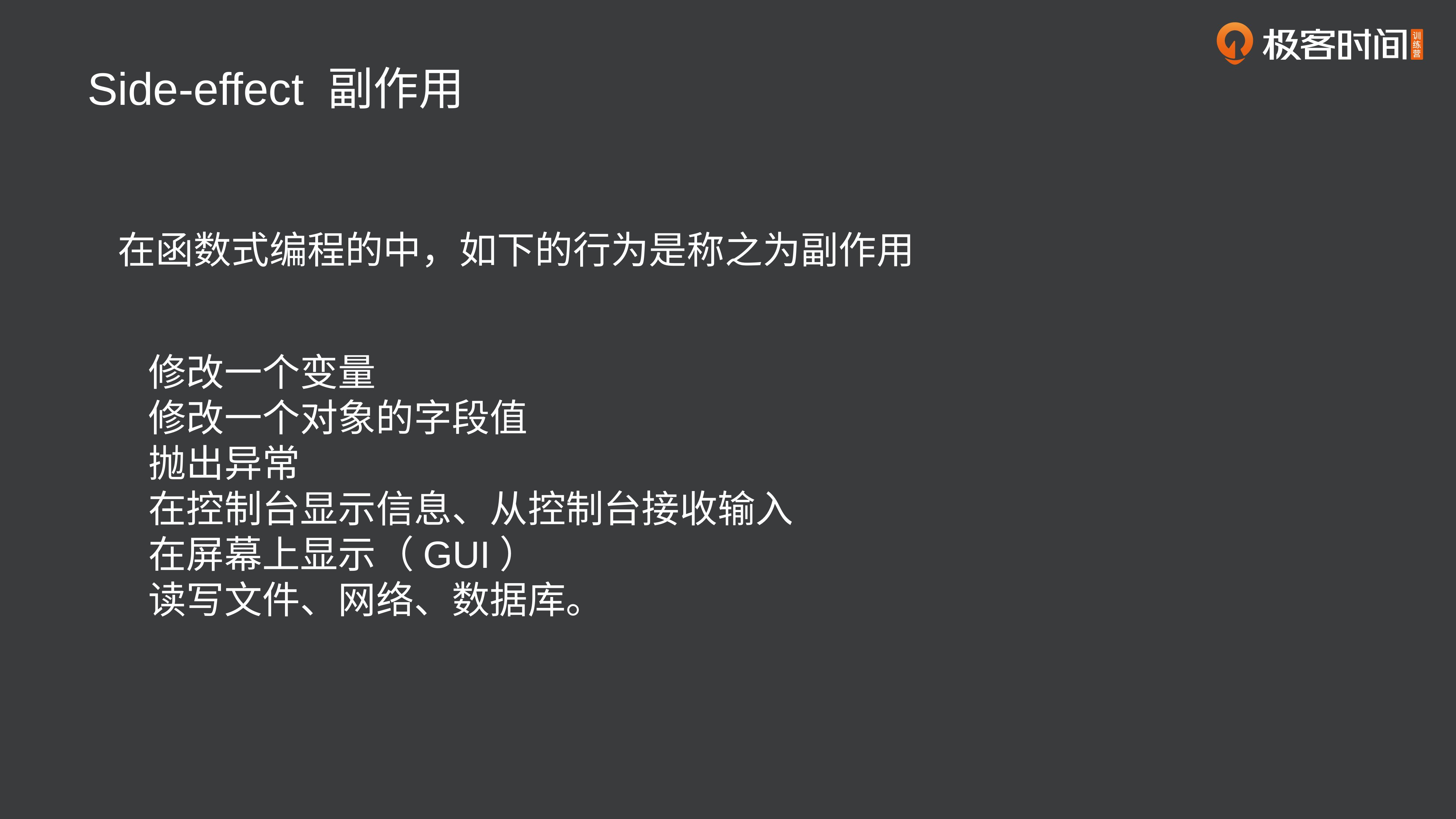

Side-effect 副作用

在函数式编程的中，如下的行为是称之为副作用
修改一个变量
修改一个对象的字段值
抛出异常
在控制台显示信息、从控制台接收输入
在屏幕上显示（GUI）
读写文件、网络、数据库。